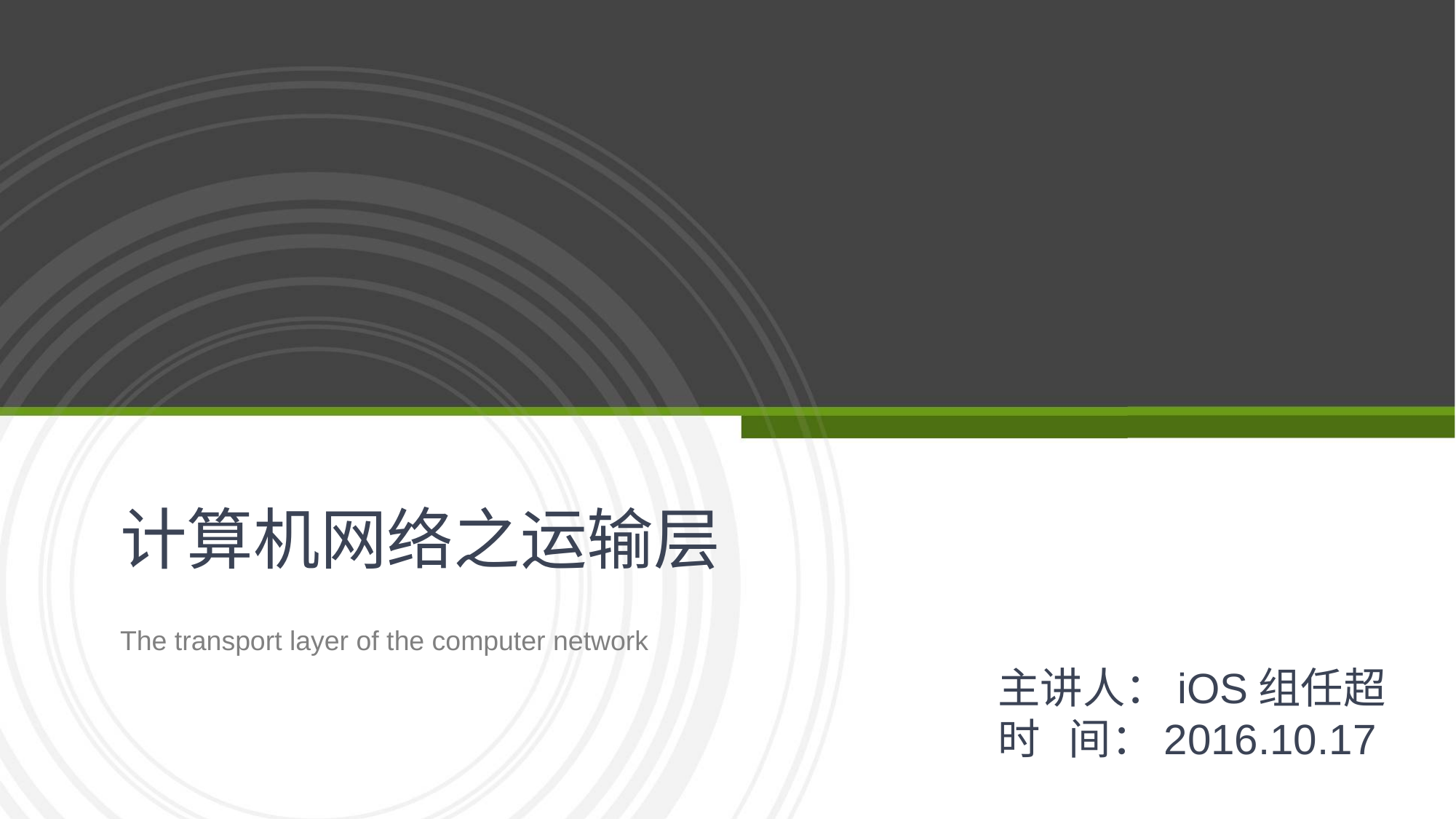

计算机网络之运输层
The transport layer of the computer network

   主讲人：iOS组任超
   时   间：2016.10.17